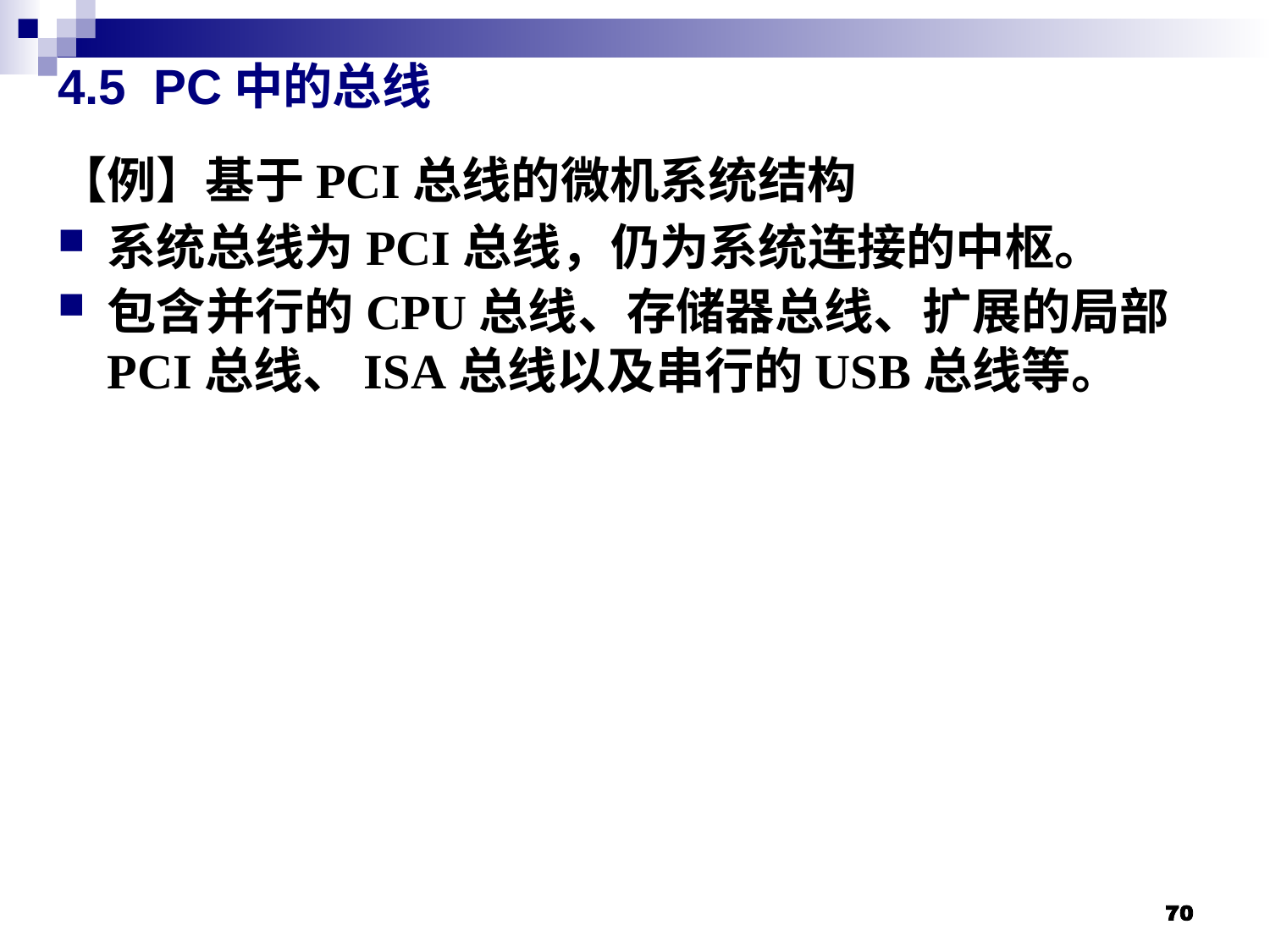

# 4.5  PC中的总线
【例】基于PCI总线的微机系统结构
系统总线为PCI总线，仍为系统连接的中枢。
包含并行的CPU总线、存储器总线、扩展的局部PCI总线、ISA总线以及串行的USB总线等。
70